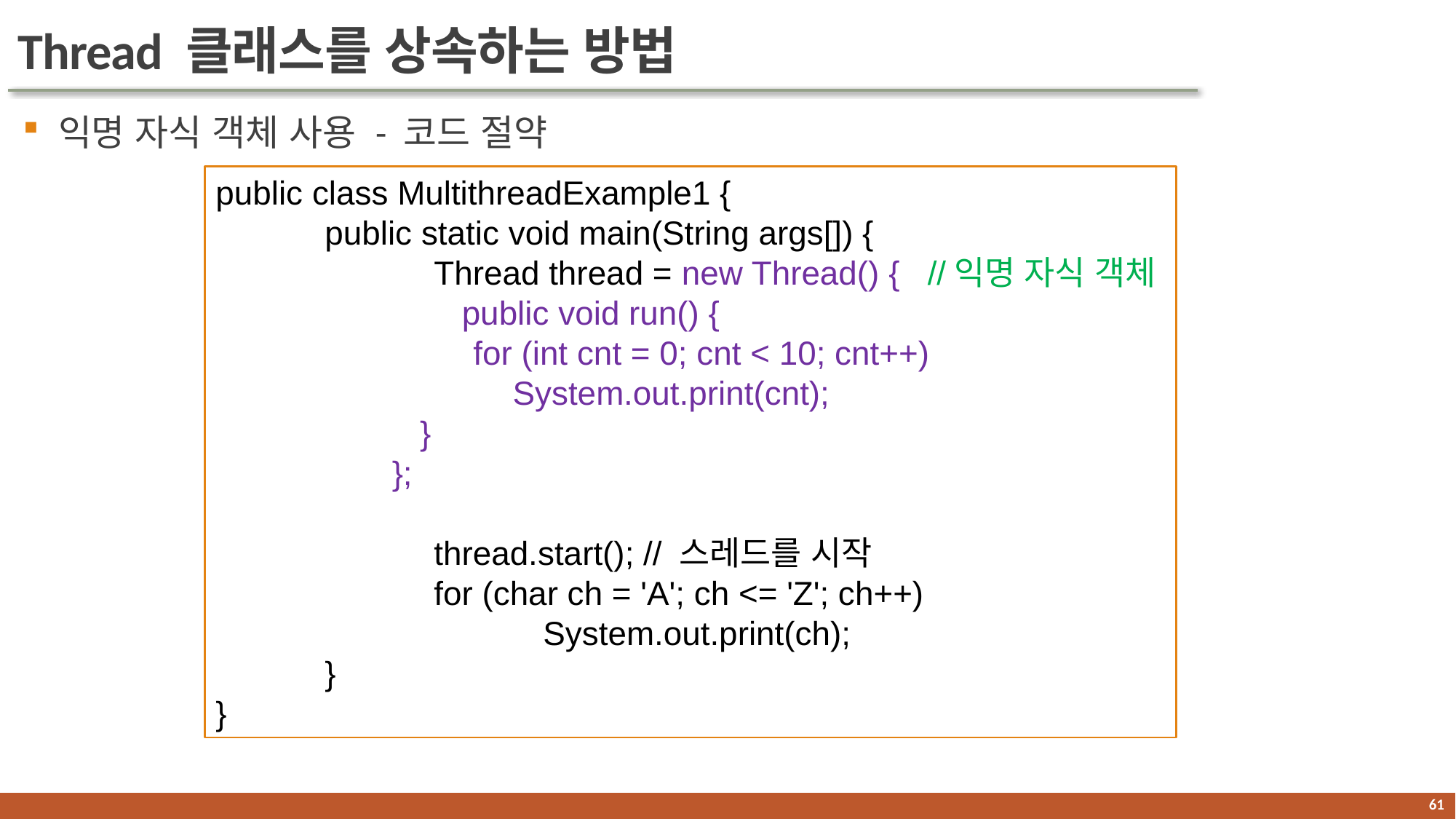

# Thread 클래스를 상속하는 방법
 익명 자식 객체 사용 - 코드 절약
public class MultithreadExample1 {
	public static void main(String args[]) {
		Thread thread = new Thread() {   //익명 자식 객체
		   public void run() {
	                for (int cnt = 0; cnt < 10; cnt++)
                                System.out.print(cnt);
                      }
                   };

		thread.start(); // 스레드를 시작
		for (char ch = 'A'; ch <= 'Z'; ch++)
			System.out.print(ch);
	}
}
61